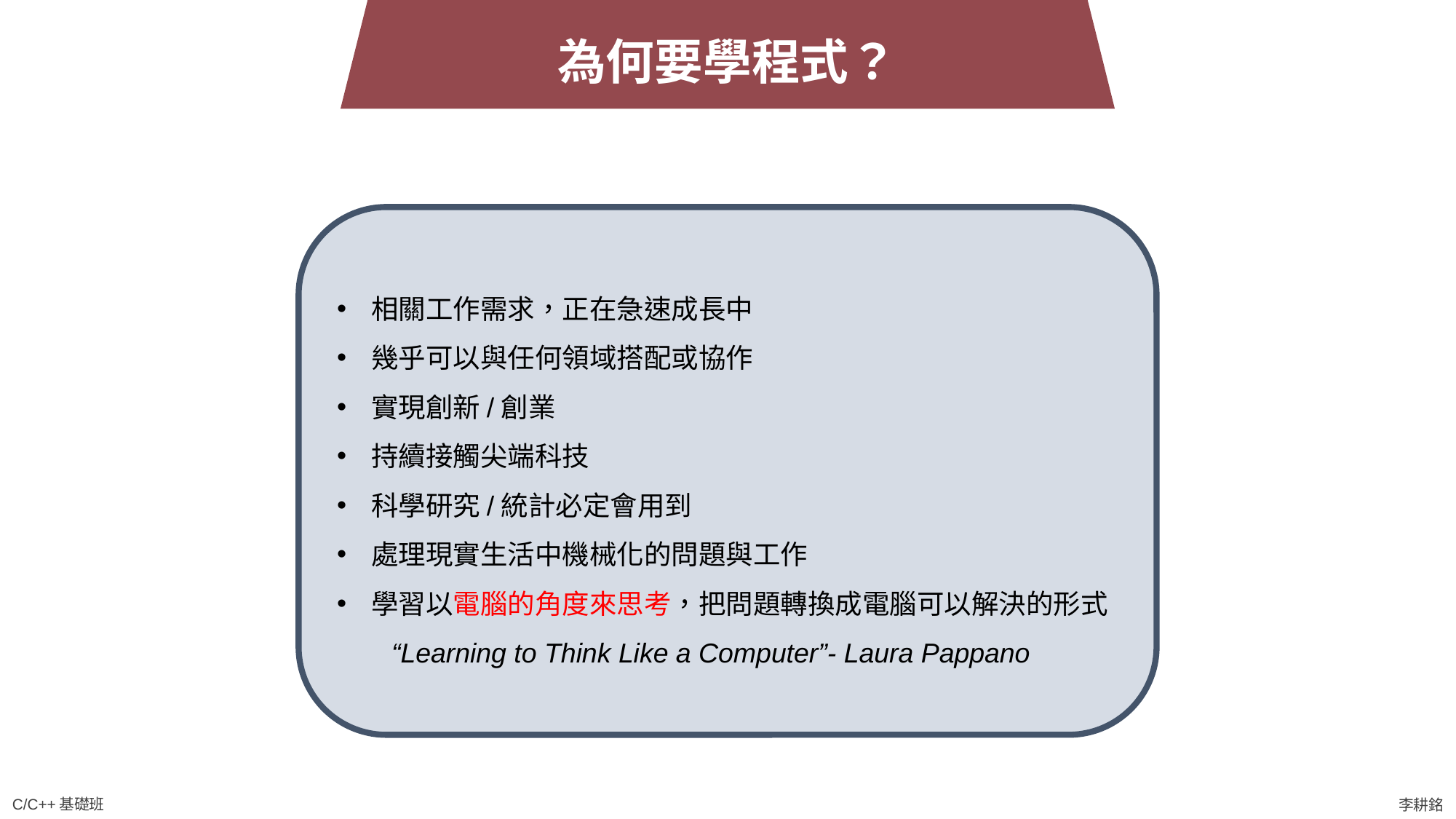

為何要學程式？

相關工作需求，正在急速成長中
幾乎可以與任何領域搭配或協作
實現創新/創業
持續接觸尖端科技
科學研究/統計必定會用到
處理現實生活中機械化的問題與工作
學習以電腦的角度來思考，把問題轉換成電腦可以解決的形式
“Learning to Think Like a Computer”- Laura Pappano
C/C++基礎班
李耕銘